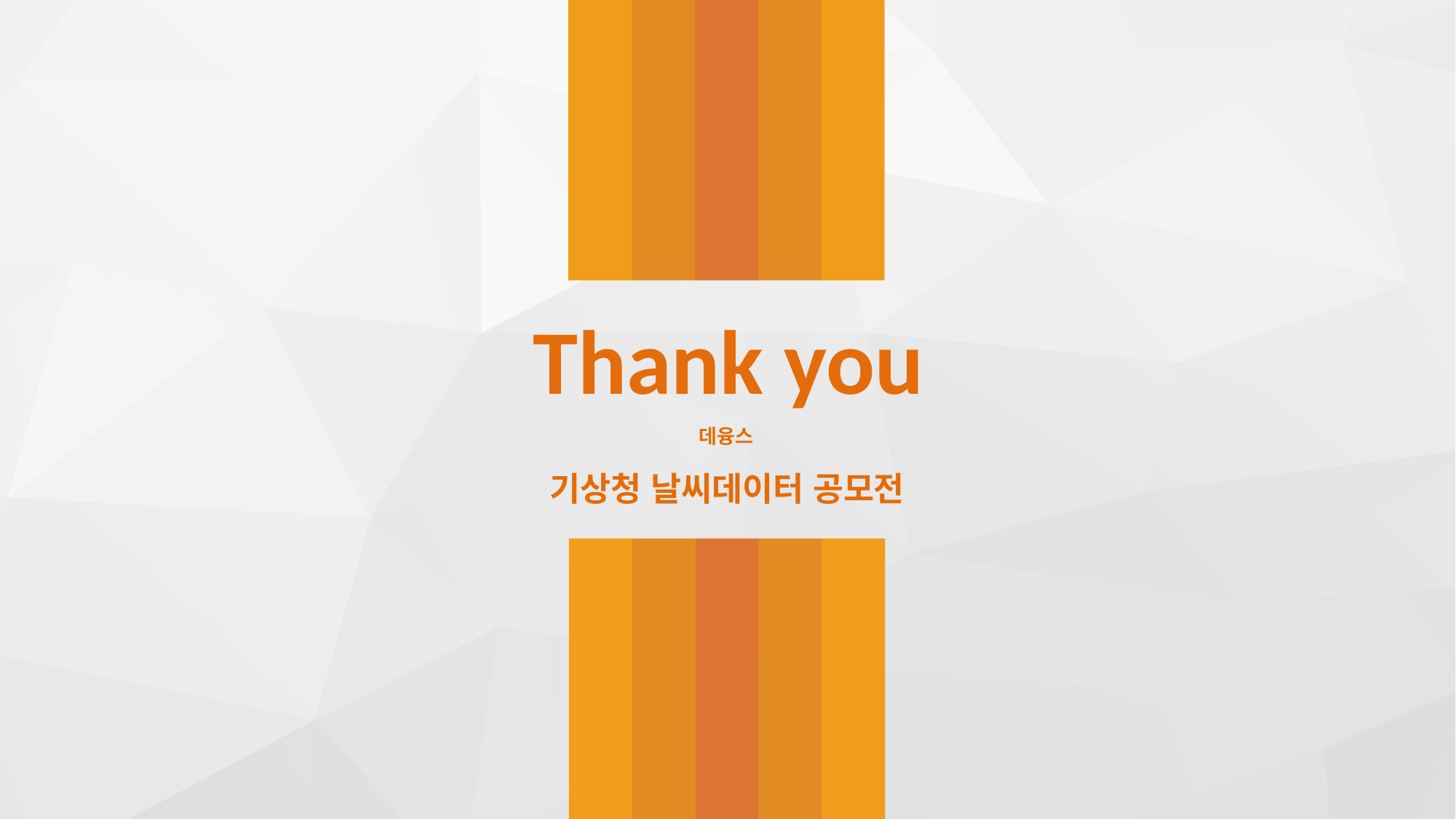

Thank you
# 데융스
기상청 날씨데이터 공모전